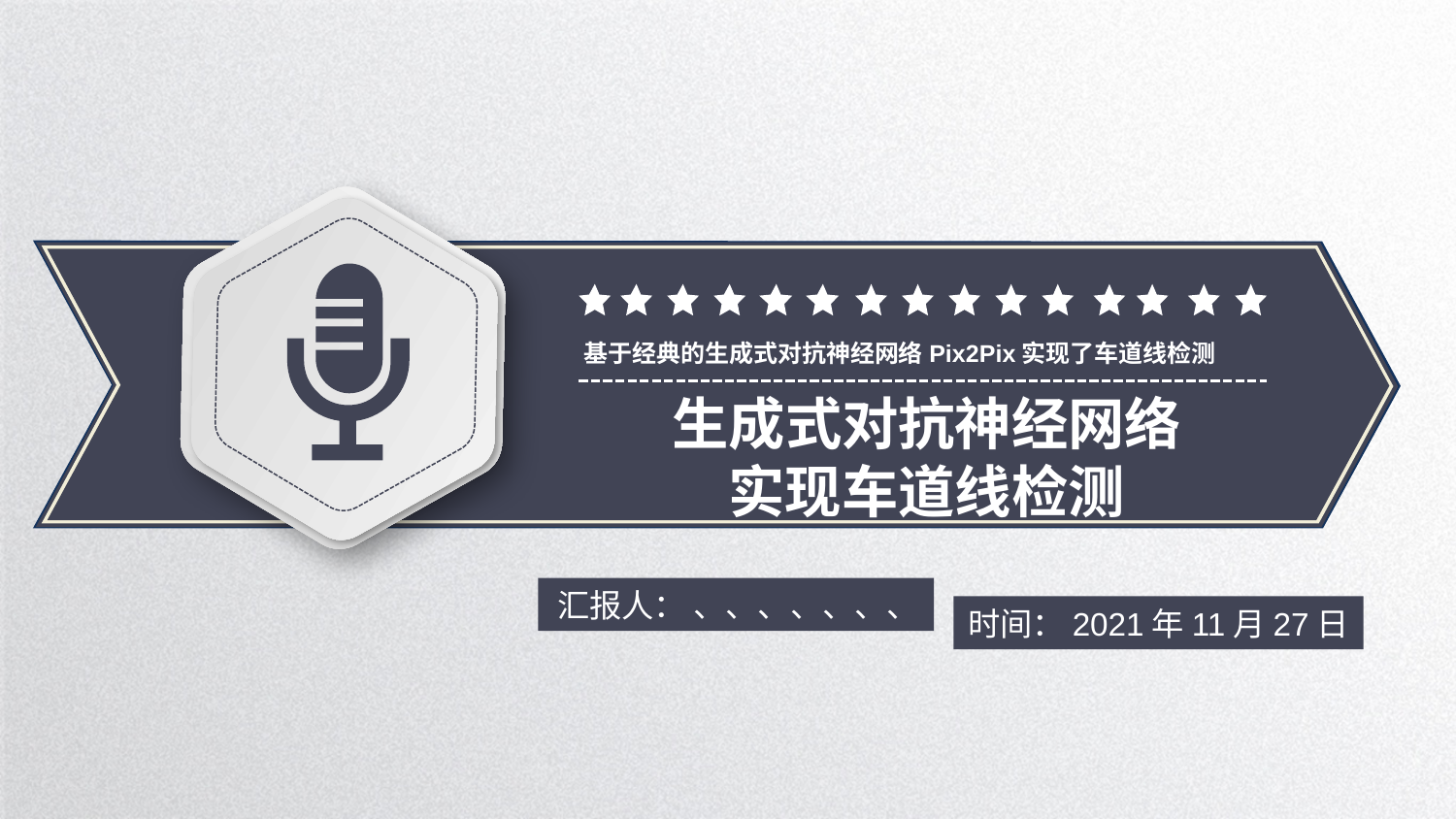

基于经典的生成式对抗神经网络Pix2Pix实现了车道线检测
生成式对抗神经网络
实现车道线检测
汇报人： 、、、、、、、
时间：2021年11月27日